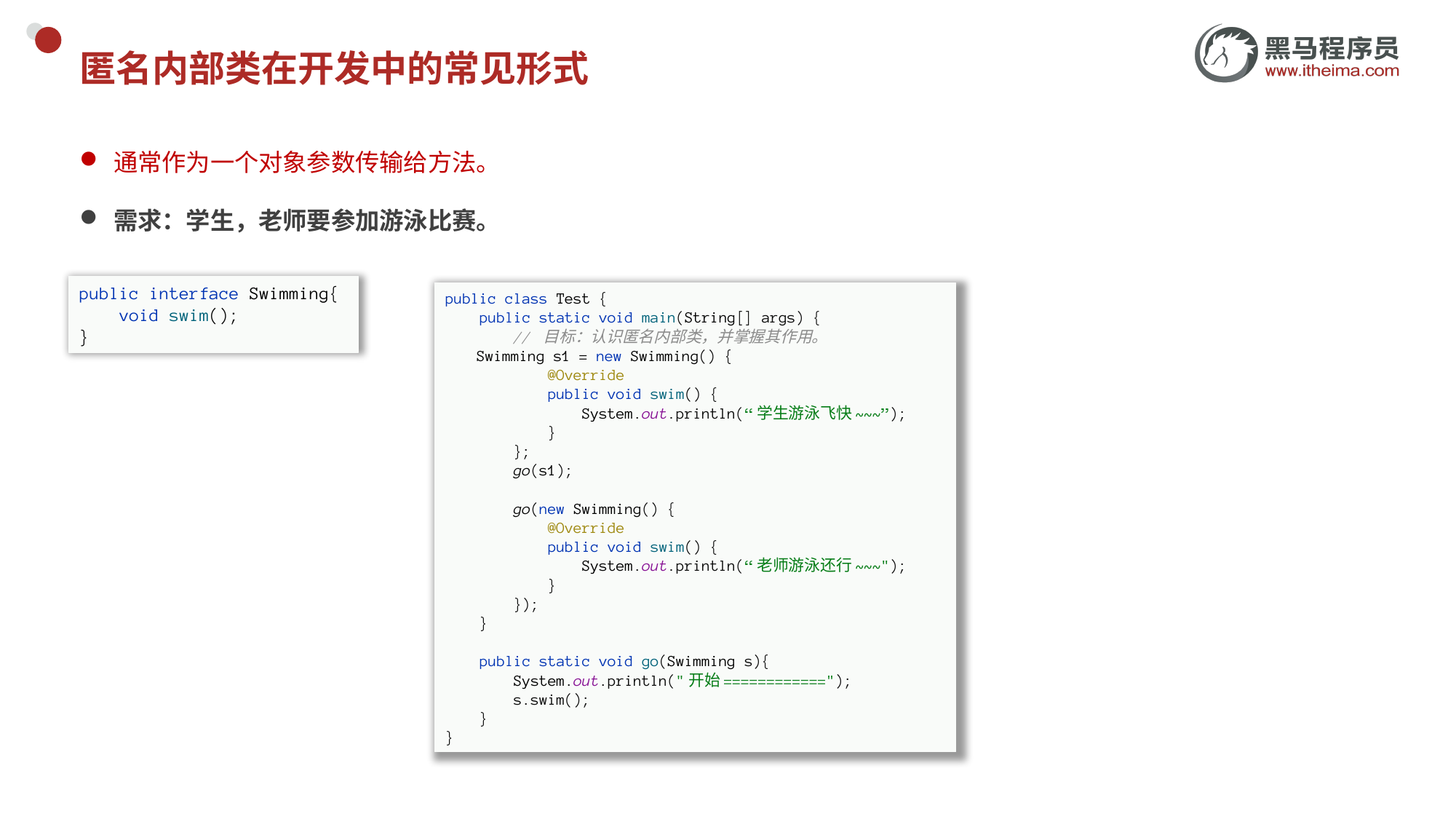

# 匿名内部类在开发中的常见形式
通常作为一个对象参数传输给方法。
需求：学生，老师要参加游泳比赛。
public interface Swimming{
    void swim();
}
public class Test {
    public static void main(String[] args) {
        // 目标：认识匿名内部类，并掌握其作用。
        Swimming s1 = new Swimming() {
            @Override
            public void swim() {
                System.out.println(“学生游泳飞快~~~”);
            }
        };
        go(s1);
        go(new Swimming() {
            @Override
            public void swim() {
                System.out.println(“老师游泳还行~~~");
            }
        });
    }
    public static void go(Swimming s){
        System.out.println("开始============");
        s.swim();
    }
}